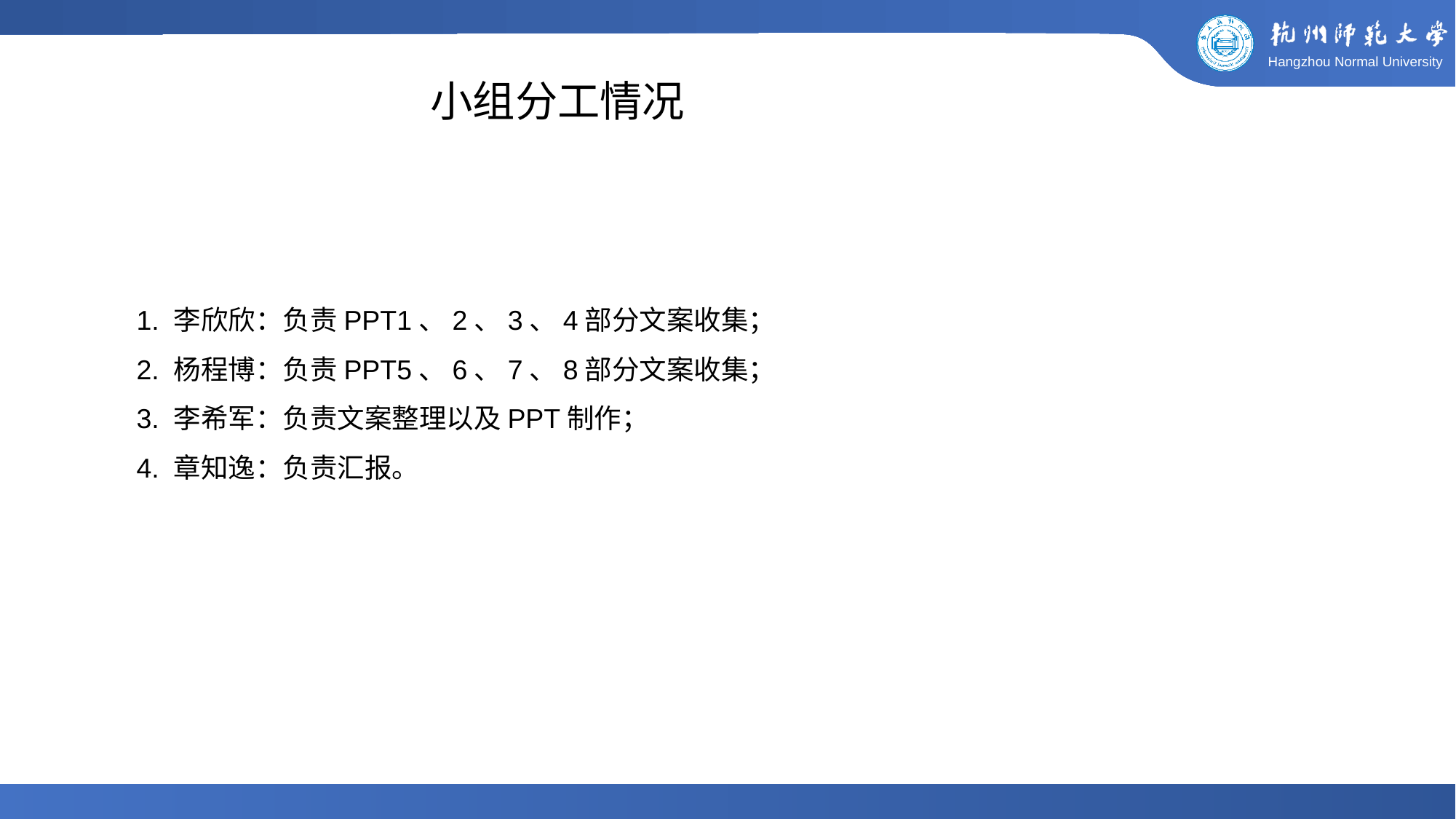

小组分工情况
1. 李欣欣：负责PPT1、2、3、4部分文案收集；
2. 杨程博：负责PPT5、6、7、8部分文案收集；
3. 李希军：负责文案整理以及PPT制作；
4. 章知逸：负责汇报。